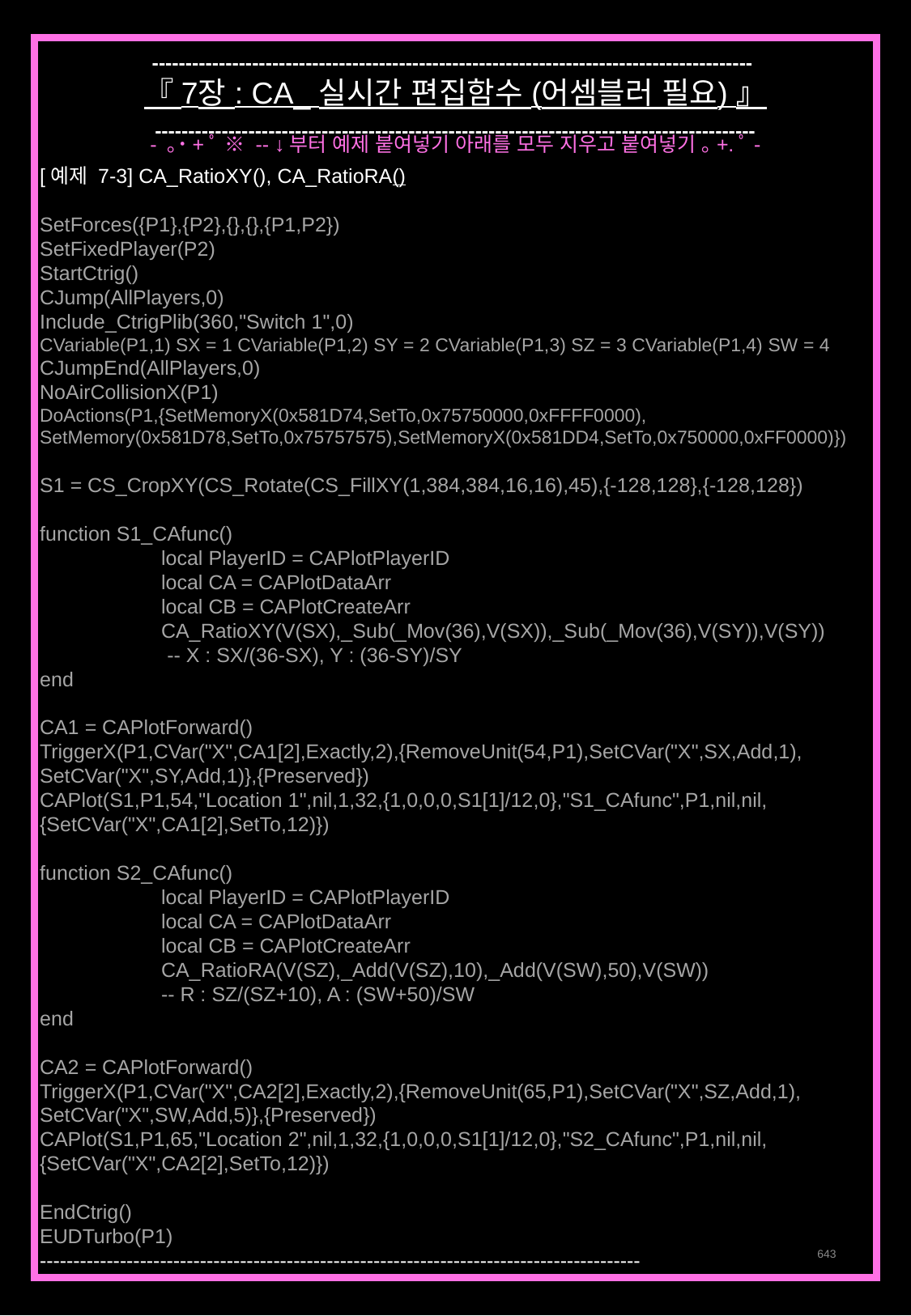

------------------------------------------------------------------------------------------
『 7장 : CA_ 실시간 편집함수 (어셈블러 필요) 』
------------------------------------------------------------------------------------------
- ｡˙+ﾟ ※ -- ↓부터 예제 붙여넣기 아래를 모두 지우고 붙여넣기 ｡+.ﾟ-
[예제 7-3] CA_RatioXY(), CA_RatioRA()

SetForces({P1},{P2},{},{},{P1,P2})
SetFixedPlayer(P2)
StartCtrig()
CJump(AllPlayers,0)
Include_CtrigPlib(360,"Switch 1",0)
CVariable(P1,1) SX = 1 CVariable(P1,2) SY = 2 CVariable(P1,3) SZ = 3 CVariable(P1,4) SW = 4
CJumpEnd(AllPlayers,0)
NoAirCollisionX(P1)
DoActions(P1,{SetMemoryX(0x581D74,SetTo,0x75750000,0xFFFF0000),
SetMemory(0x581D78,SetTo,0x75757575),SetMemoryX(0x581DD4,SetTo,0x750000,0xFF0000)})

S1 = CS_CropXY(CS_Rotate(CS_FillXY(1,384,384,16,16),45),{-128,128},{-128,128})

function S1_CAfunc()
	local PlayerID = CAPlotPlayerID
	local CA = CAPlotDataArr
	local CB = CAPlotCreateArr
	CA_RatioXY(V(SX),_Sub(_Mov(36),V(SX)),_Sub(_Mov(36),V(SY)),V(SY))
	 -- X : SX/(36-SX), Y : (36-SY)/SY
end

CA1 = CAPlotForward()
TriggerX(P1,CVar("X",CA1[2],Exactly,2),{RemoveUnit(54,P1),SetCVar("X",SX,Add,1),
SetCVar("X",SY,Add,1)},{Preserved})
CAPlot(S1,P1,54,"Location 1",nil,1,32,{1,0,0,0,S1[1]/12,0},"S1_CAfunc",P1,nil,nil,
{SetCVar("X",CA1[2],SetTo,12)})

function S2_CAfunc()
	local PlayerID = CAPlotPlayerID
	local CA = CAPlotDataArr
	local CB = CAPlotCreateArr
	CA_RatioRA(V(SZ),_Add(V(SZ),10),_Add(V(SW),50),V(SW))
	-- R : SZ/(SZ+10), A : (SW+50)/SW
end

CA2 = CAPlotForward()
TriggerX(P1,CVar("X",CA2[2],Exactly,2),{RemoveUnit(65,P1),SetCVar("X",SZ,Add,1),
SetCVar("X",SW,Add,5)},{Preserved})
CAPlot(S1,P1,65,"Location 2",nil,1,32,{1,0,0,0,S1[1]/12,0},"S2_CAfunc",P1,nil,nil,
{SetCVar("X",CA2[2],SetTo,12)})

EndCtrig()
EUDTurbo(P1)
------------------------------------------------------------------------------------------
643